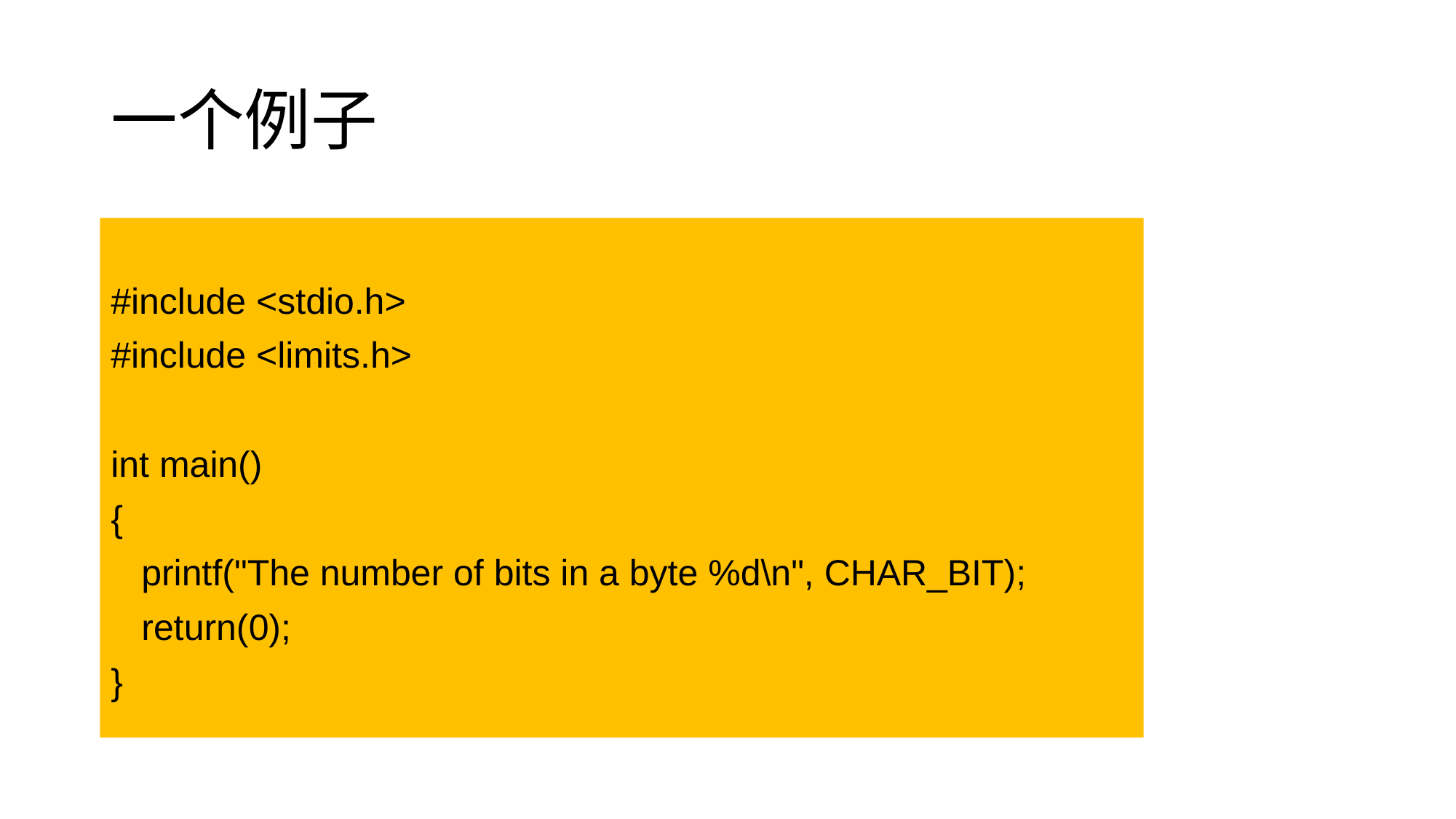

# 一个例子

#include <stdio.h>
#include <limits.h>

int main()
{
   printf("The number of bits in a byte %d\n", CHAR_BIT);
   return(0);
}